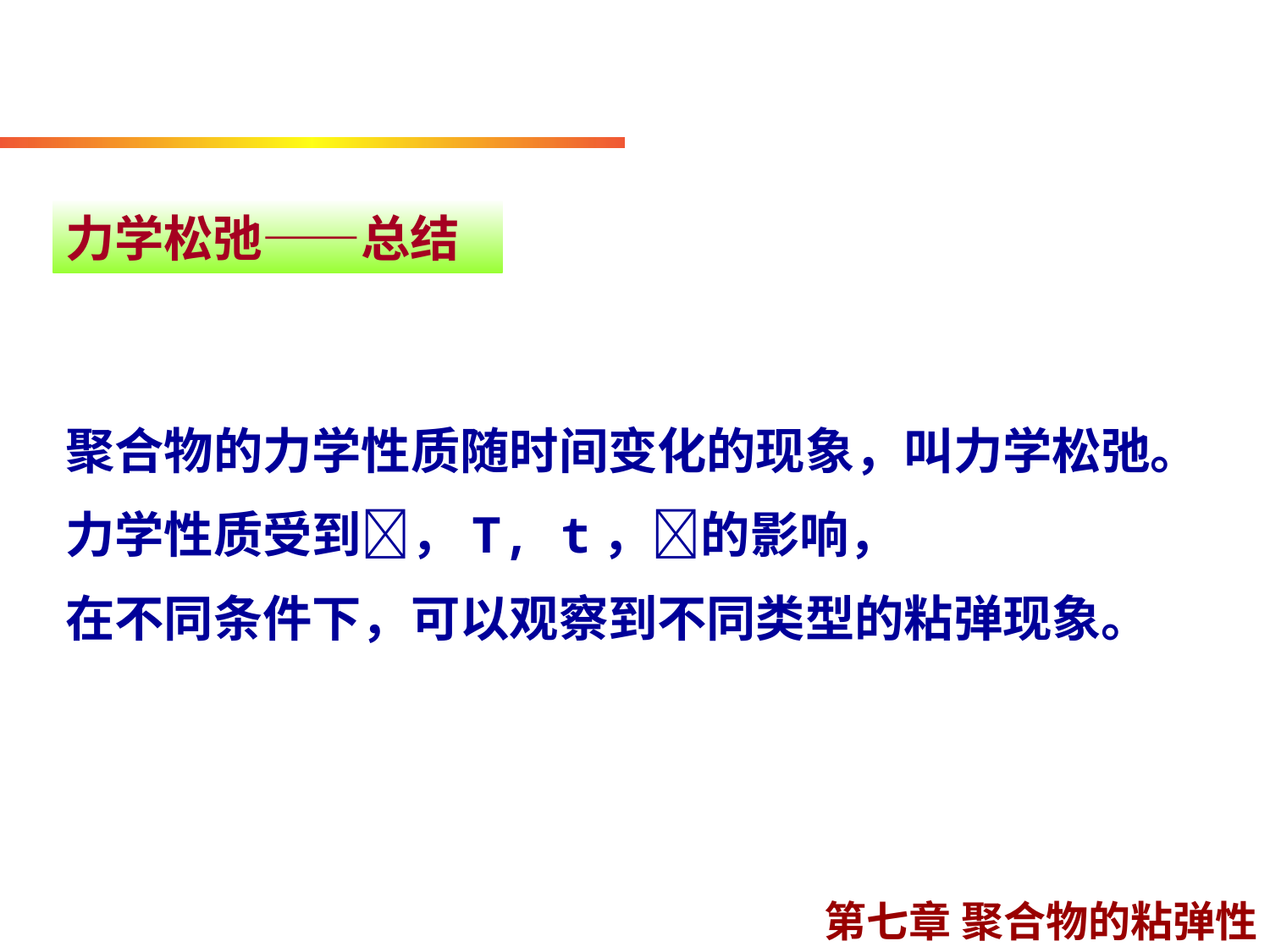

力学松弛——总结
聚合物的力学性质随时间变化的现象，叫力学松弛。
力学性质受到σ，T, t，ε的影响，
在不同条件下，可以观察到不同类型的粘弹现象。